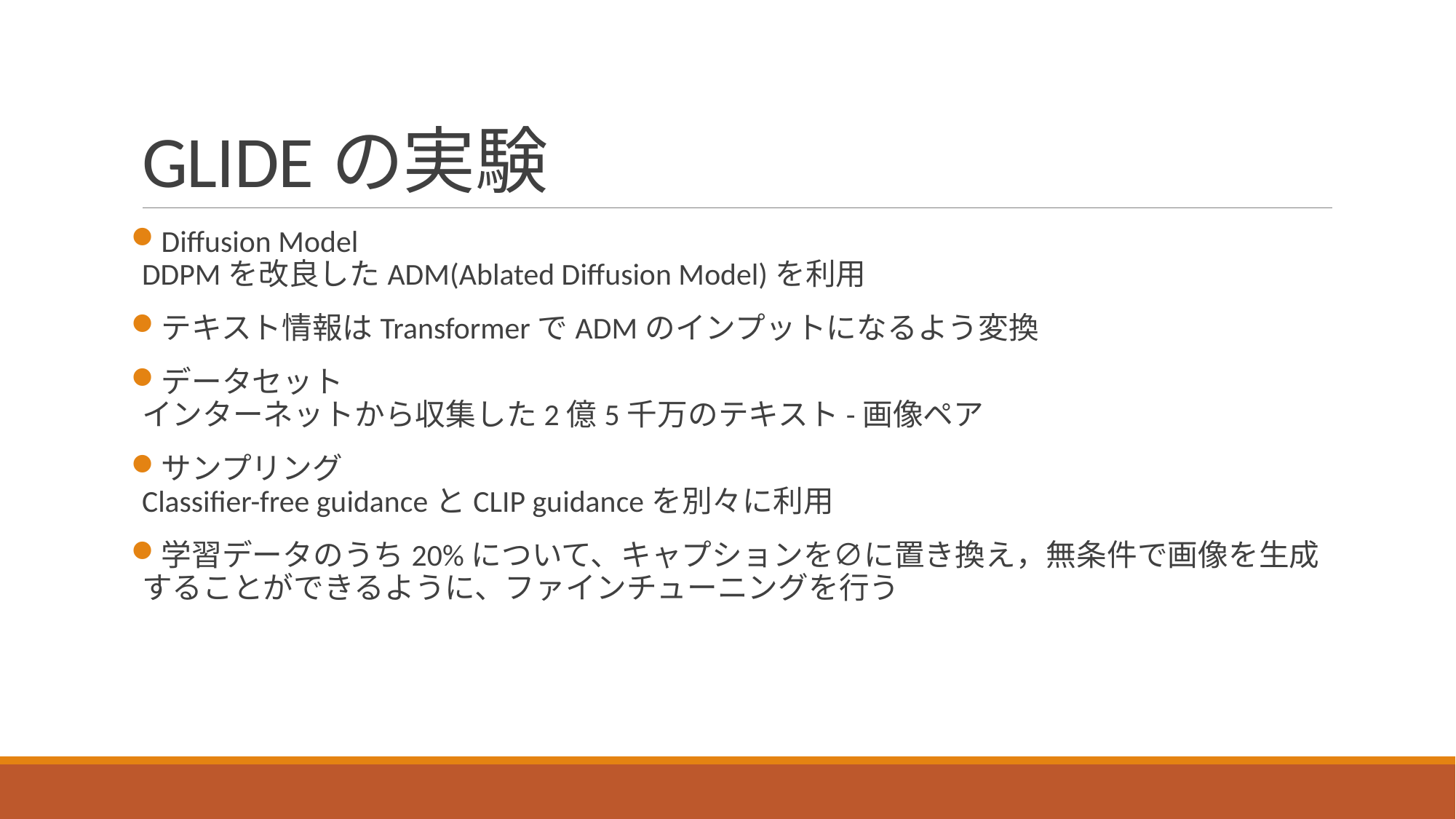

# GLIDEの実験
Diffusion Model
DDPMを改良したADM(Ablated Diffusion Model)を利用
テキスト情報はTransformerでADMのインプットになるよう変換
データセット
インターネットから収集した2億5千万のテキスト-画像ペア
サンプリング
Classifier-free guidanceとCLIP guidanceを別々に利用
学習データのうち20%について、キャプションを∅に置き換え，無条件で画像を生成することができるように、ファインチューニングを行う